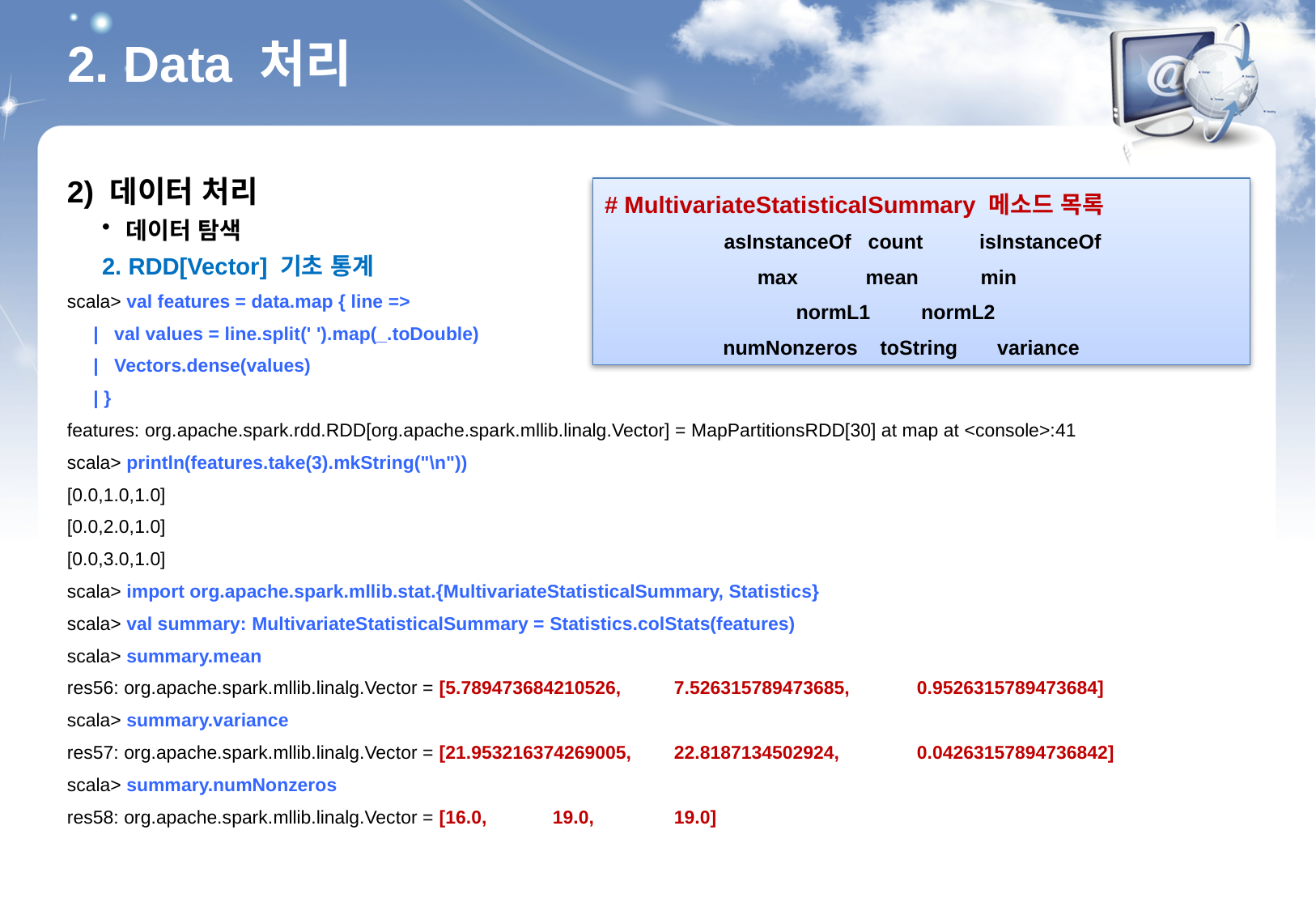

2. Data 처리
2) 데이터 처리
데이터 탐색
2. RDD[Vector] 기초 통계
scala> val features = data.map { line =>
     |   val values = line.split(' ').map(_.toDouble)
     |   Vectors.dense(values)
     | }
features: org.apache.spark.rdd.RDD[org.apache.spark.mllib.linalg.Vector] = MapPartitionsRDD[30] at map at <console>:41
scala> println(features.take(3).mkString("\n"))
[0.0,1.0,1.0]
[0.0,2.0,1.0]
[0.0,3.0,1.0]
scala> import org.apache.spark.mllib.stat.{MultivariateStatisticalSummary, Statistics}
scala> val summary: MultivariateStatisticalSummary = Statistics.colStats(features)
scala> summary.mean
res56: org.apache.spark.mllib.linalg.Vector = [5.789473684210526,	7.526315789473685,	0.9526315789473684]
scala> summary.variance
res57: org.apache.spark.mllib.linalg.Vector = [21.953216374269005,	22.8187134502924,	0.04263157894736842]
scala> summary.numNonzeros
res58: org.apache.spark.mllib.linalg.Vector = [16.0,	19.0,	19.0]
# MultivariateStatisticalSummary 메소드 목록
asInstanceOf   count          isInstanceOf
max            mean           min
normL1         normL2
numNonzeros    toString       variance